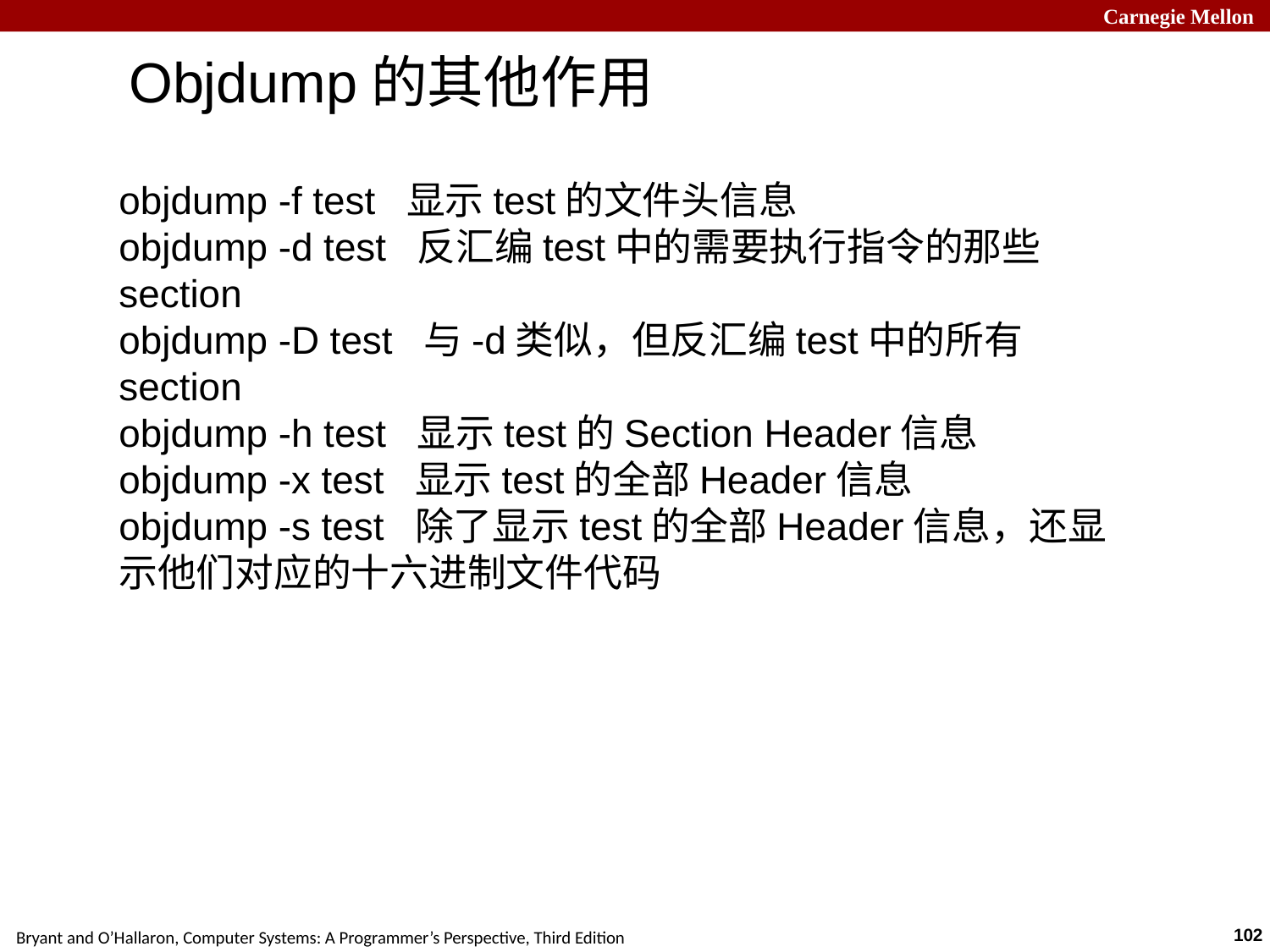

Objdump的其他作用
objdump -f test  显示test的文件头信息
objdump -d test  反汇编test中的需要执行指令的那些section
objdump -D test  与-d类似，但反汇编test中的所有section
objdump -h test  显示test的Section Header信息
objdump -x test  显示test的全部Header信息
objdump -s test  除了显示test的全部Header信息，还显示他们对应的十六进制文件代码